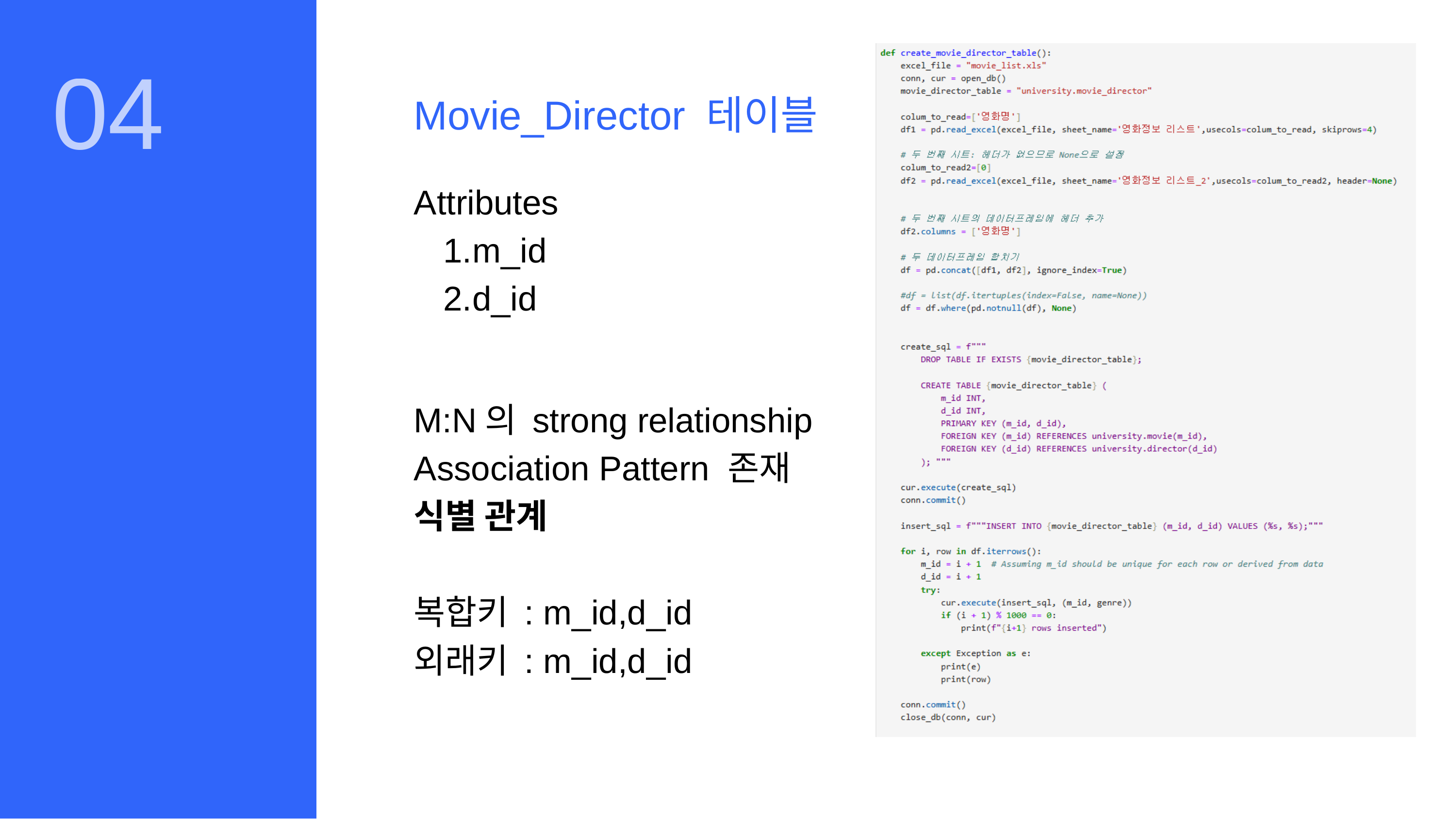

04

Movie_Director 테이블
Attributes
m_id
d_id
M:N의 strong relationship
Association Pattern 존재
식별 관계

복합키 : m_id,d_id
외래키 : m_id,d_id